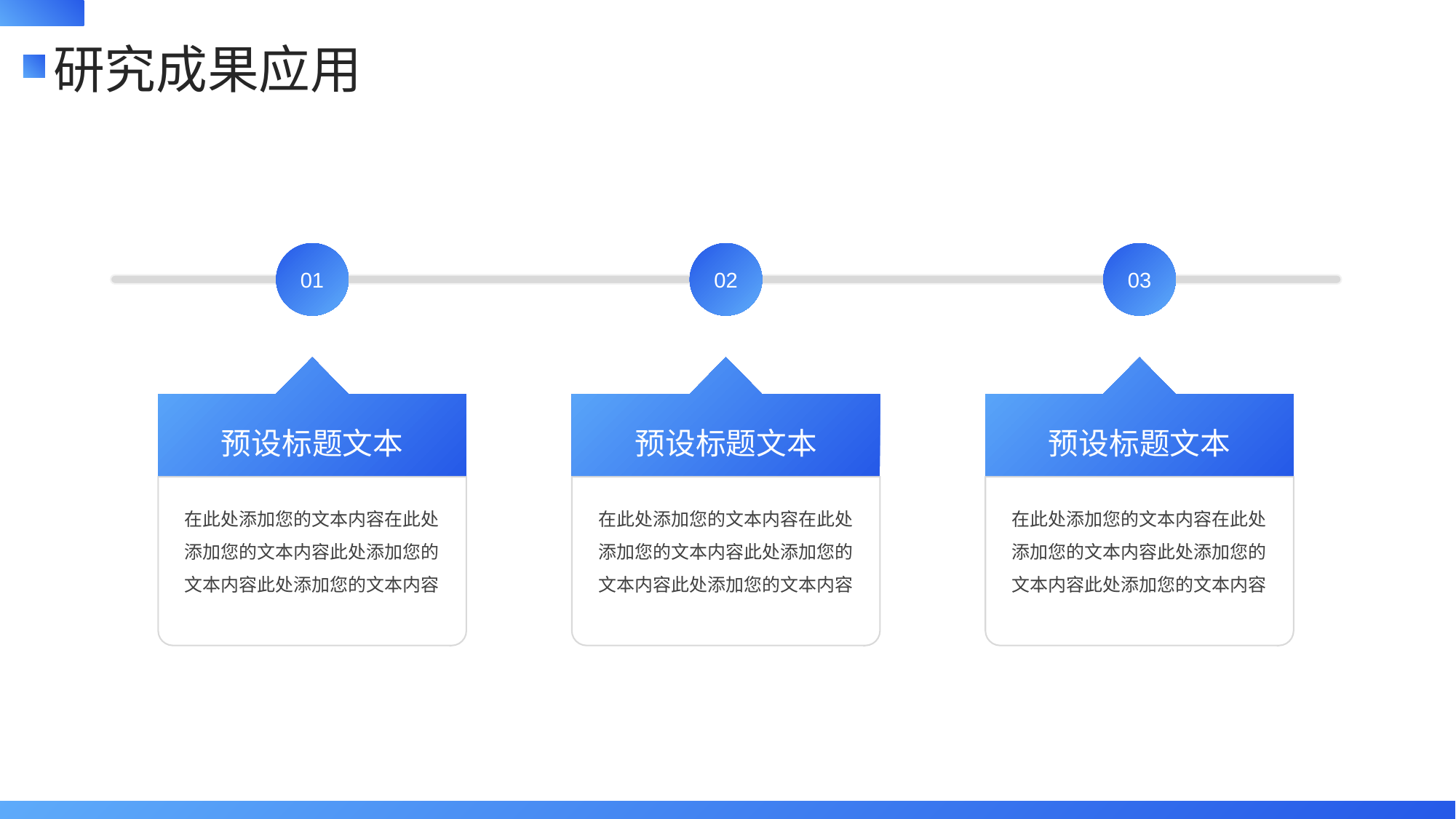

01

预设标题文本
在此处添加您的文本内容在此处添加您的文本内容此处添加您的文本内容此处添加您的文本内容
02

预设标题文本
在此处添加您的文本内容在此处添加您的文本内容此处添加您的文本内容此处添加您的文本内容
03

预设标题文本
在此处添加您的文本内容在此处添加您的文本内容此处添加您的文本内容此处添加您的文本内容